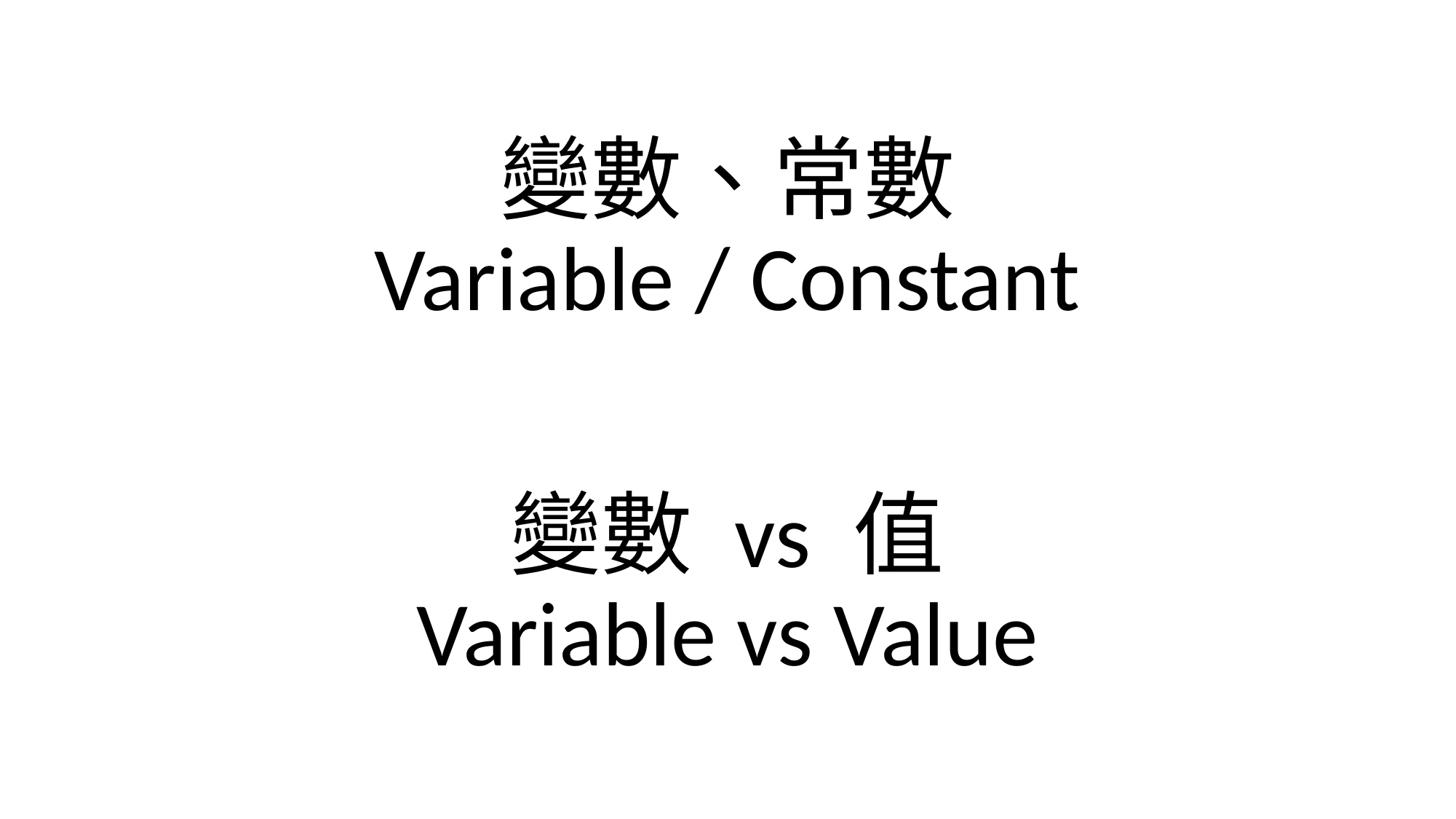

# 變數、常數 Variable / Constant
變數 vs 值
Variable vs Value